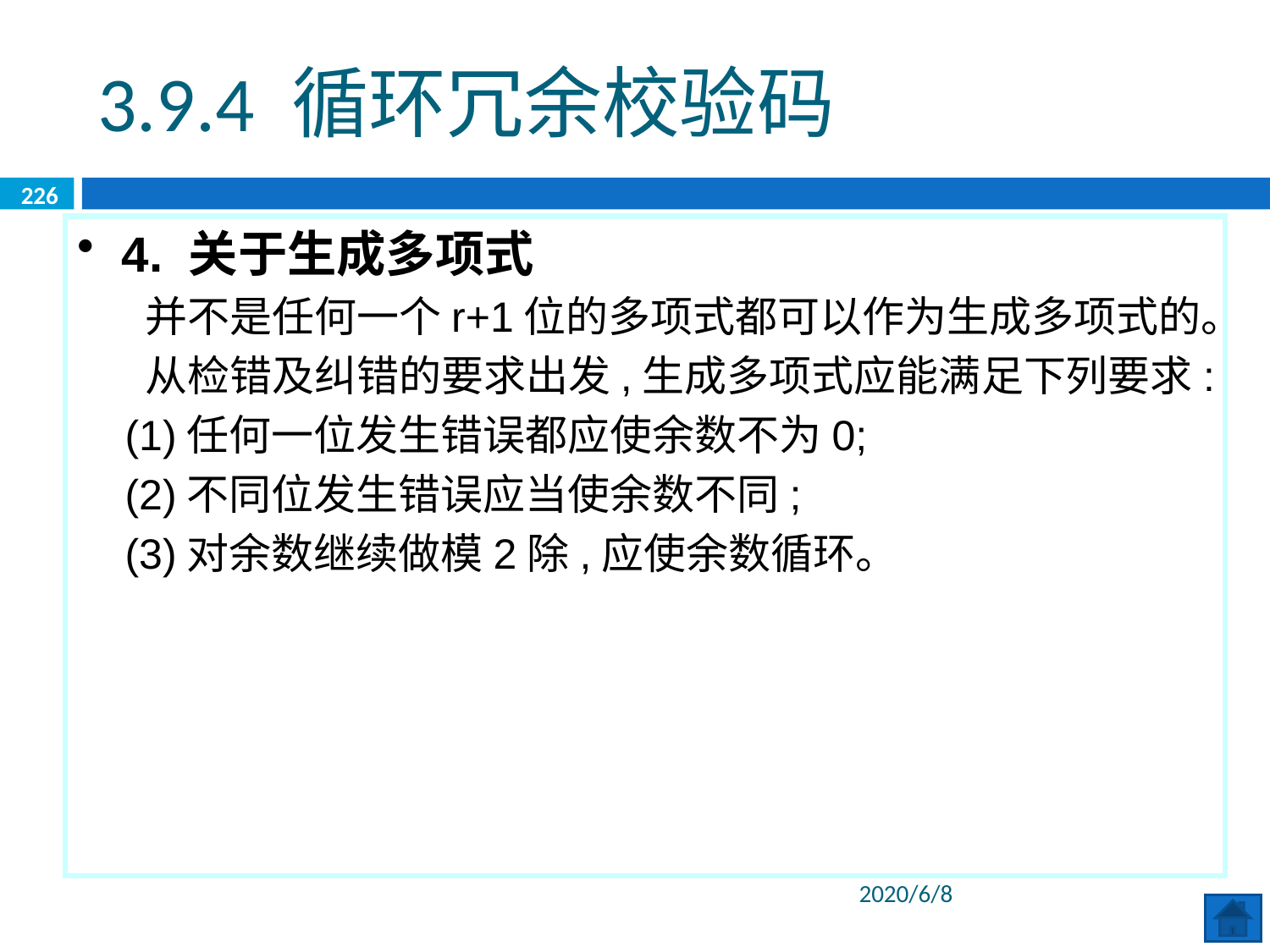

3.9.4 循环冗余校验码
226
4. 关于生成多项式
      并不是任何一个r+1位的多项式都可以作为生成多项式的。
      从检错及纠错的要求出发,生成多项式应能满足下列要求:
    (1)任何一位发生错误都应使余数不为0;
    (2)不同位发生错误应当使余数不同;
    (3)对余数继续做模2除,应使余数循环。
2020/6/8